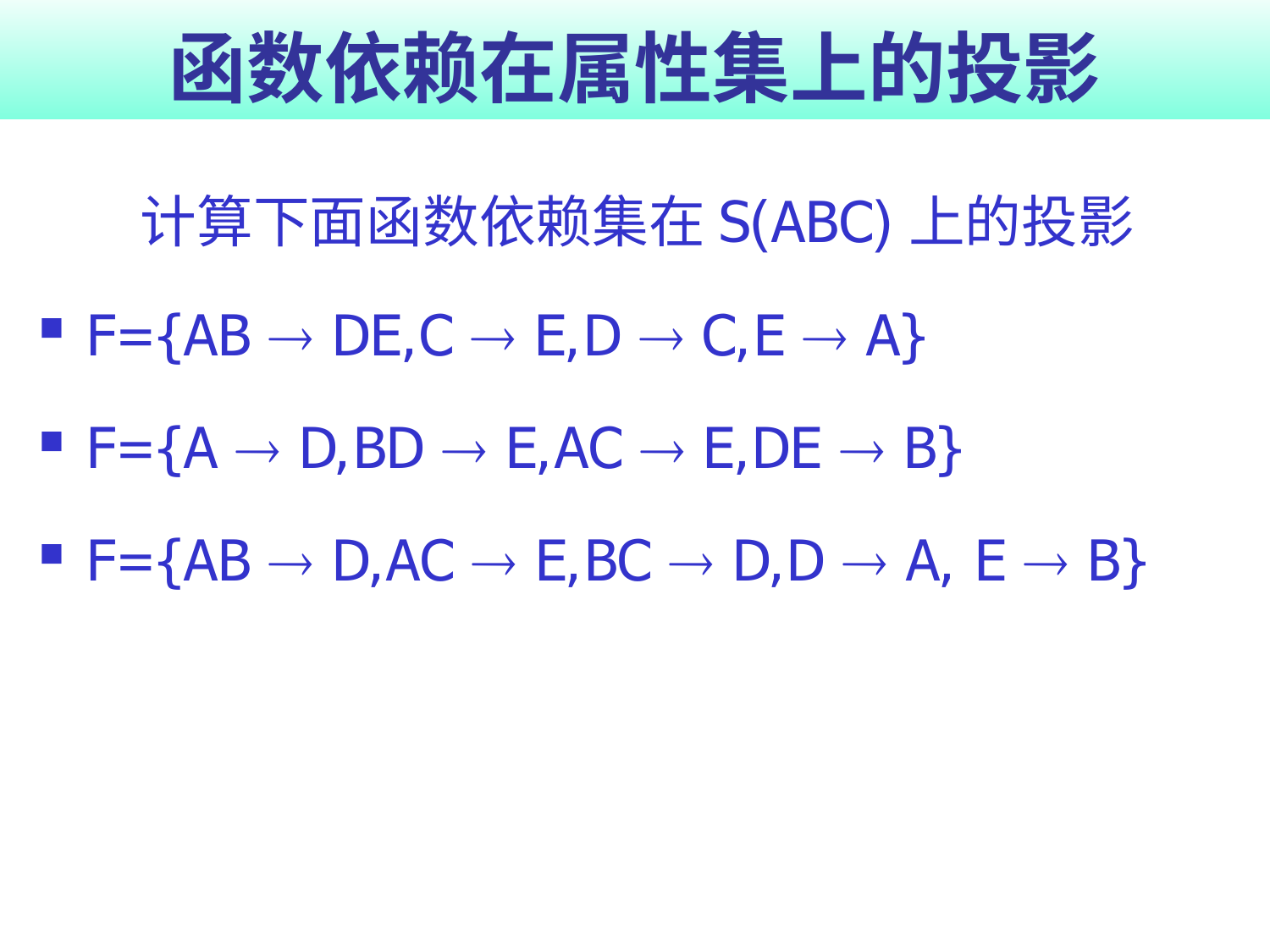

# 函数依赖在属性集上的投影
计算下面函数依赖集在S(ABC)上的投影
F={AB → DE,C → E,D → C,E → A}
F={A → D,BD → E,AC → E,DE → B}
F={AB → D,AC → E,BC → D,D → A, E → B}